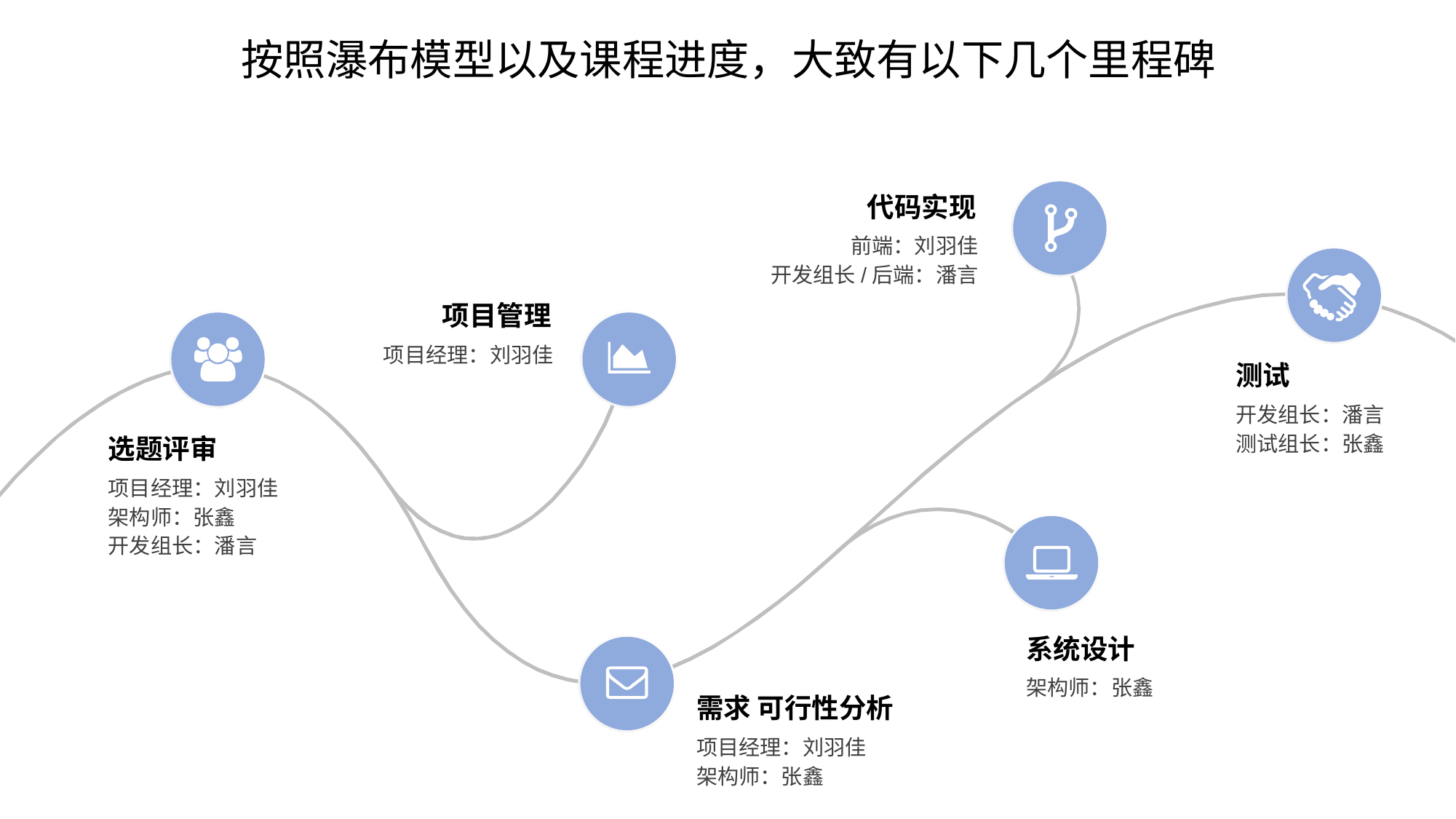

按照瀑布模型以及课程进度，大致有以下几个里程碑

代码实现
前端：刘羽佳
开发组长/后端：潘言

项目管理
项目经理：刘羽佳

测试
开发组长：潘言
测试组长：张鑫
选题评审
项目经理：刘羽佳
架构师：张鑫
开发组长：潘言

系统设计
架构师：张鑫

需求 可行性分析
项目经理：刘羽佳
架构师：张鑫